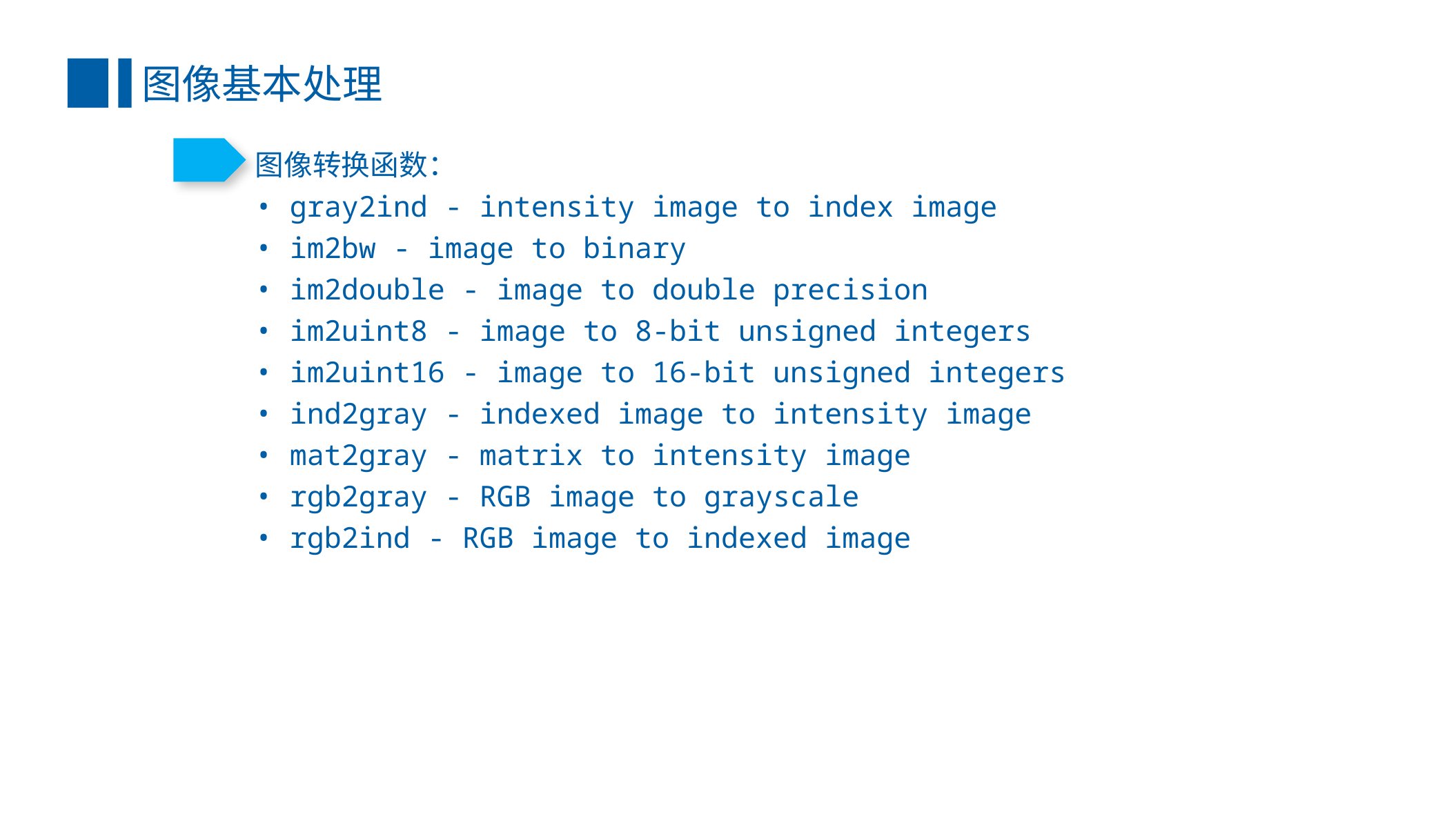

图像基本处理

图像转换函数：
• gray2ind - intensity image to index image
• im2bw - image to binary
• im2double - image to double precision
• im2uint8 - image to 8-bit unsigned integers
• im2uint16 - image to 16-bit unsigned integers
• ind2gray - indexed image to intensity image
• mat2gray - matrix to intensity image
• rgb2gray - RGB image to grayscale
• rgb2ind - RGB image to indexed image